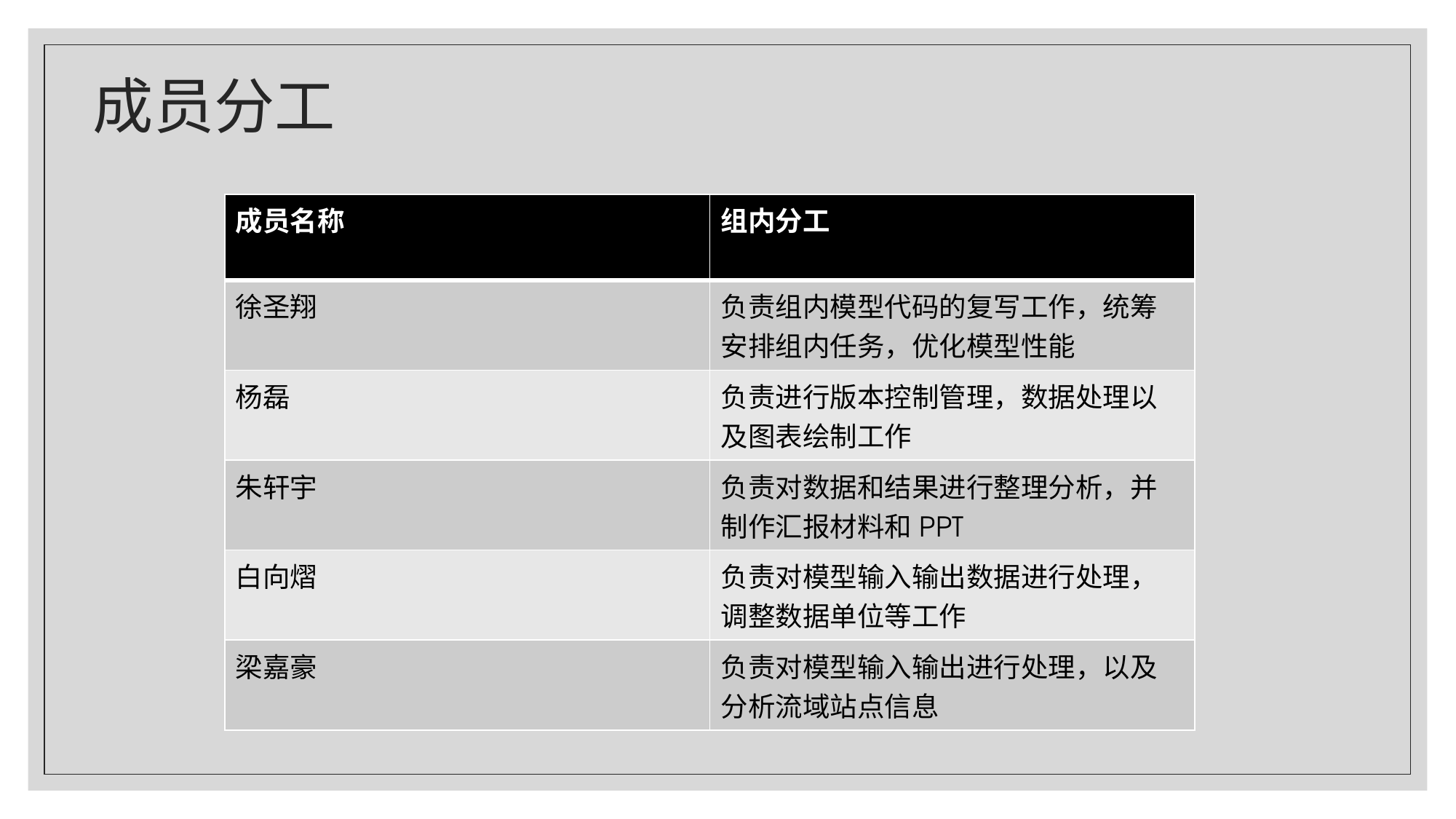

# 成员分工
| 成员名称 | 组内分工 |
| --- | --- |
| 徐圣翔 | 负责组内模型代码的复写工作，统筹安排组内任务，优化模型性能 |
| 杨磊 | 负责进行版本控制管理，数据处理以及图表绘制工作 |
| 朱轩宇 | 负责对数据和结果进行整理分析，并制作汇报材料和PPT |
| 白向熠 | 负责对模型输入输出数据进行处理，调整数据单位等工作 |
| 梁嘉豪 | 负责对模型输入输出进行处理，以及分析流域站点信息 |